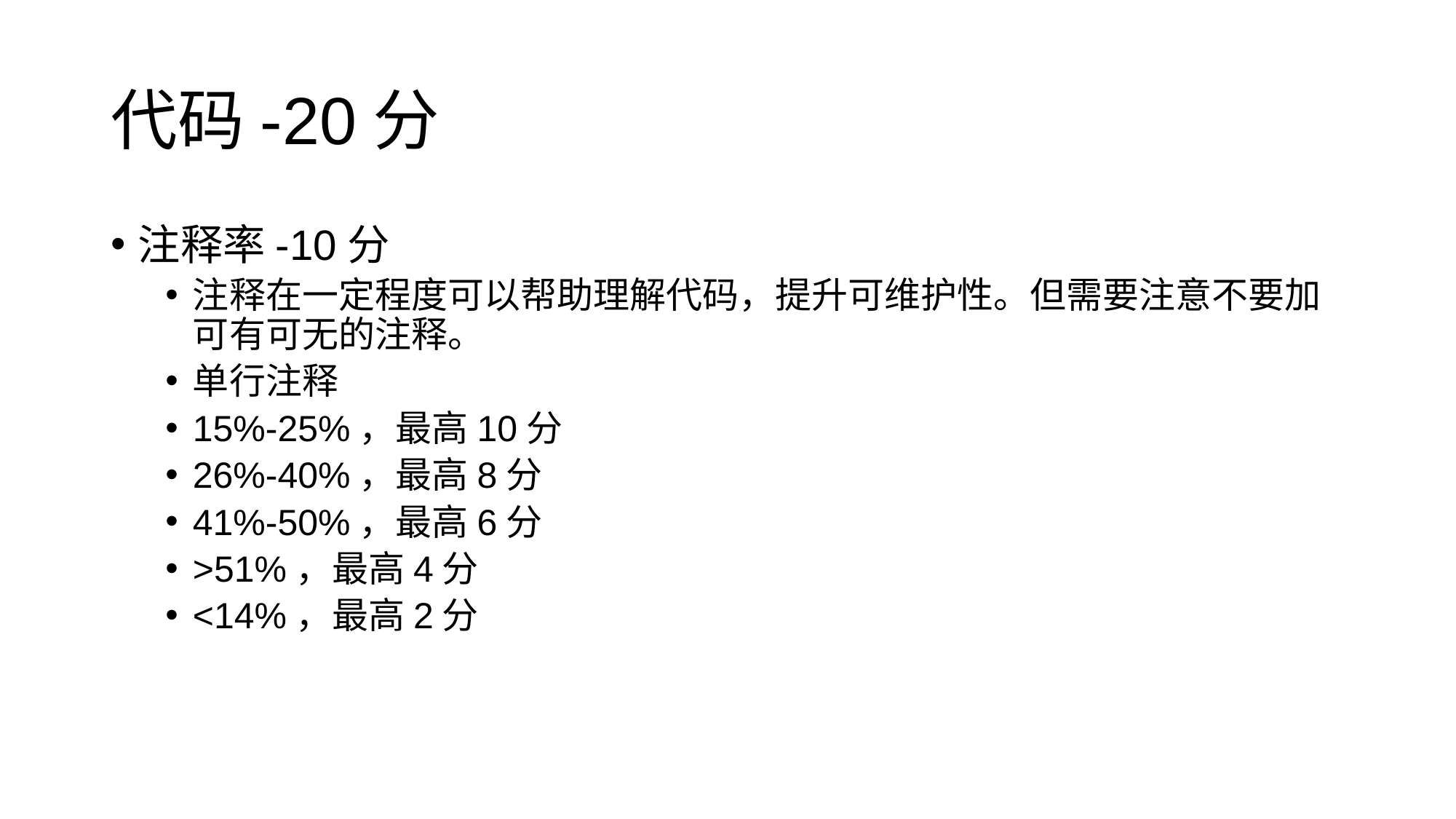

# 代码-20分
注释率-10分
注释在一定程度可以帮助理解代码，提升可维护性。但需要注意不要加可有可无的注释。
单行注释
15%-25%，最高10分
26%-40%，最高8分
41%-50%，最高6分
>51%，最高4分
<14%，最高2分